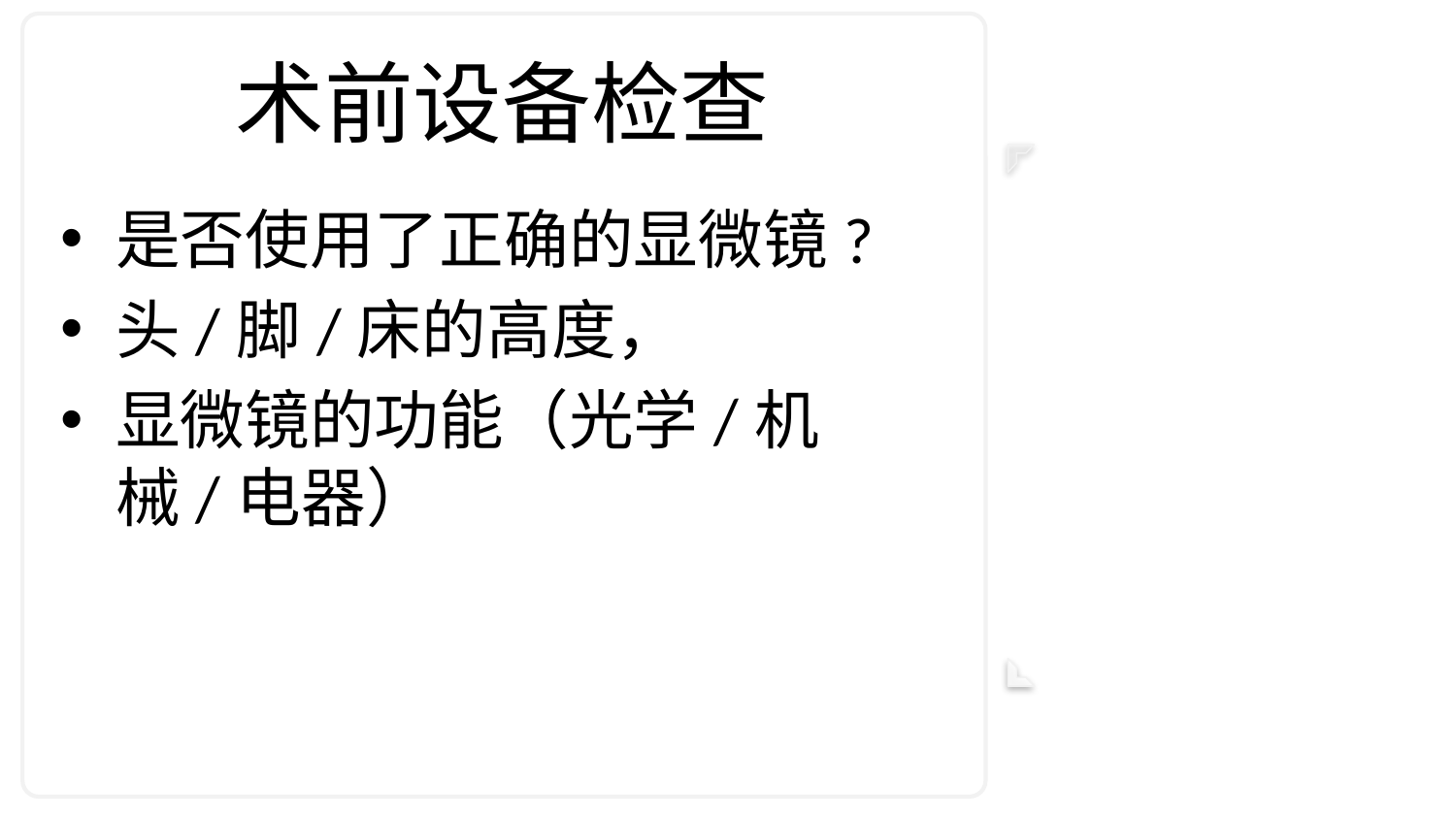

# 术前设备检查
是否使用了正确的显微镜?
头/脚/床的高度，
显微镜的功能（光学/机械/电器）